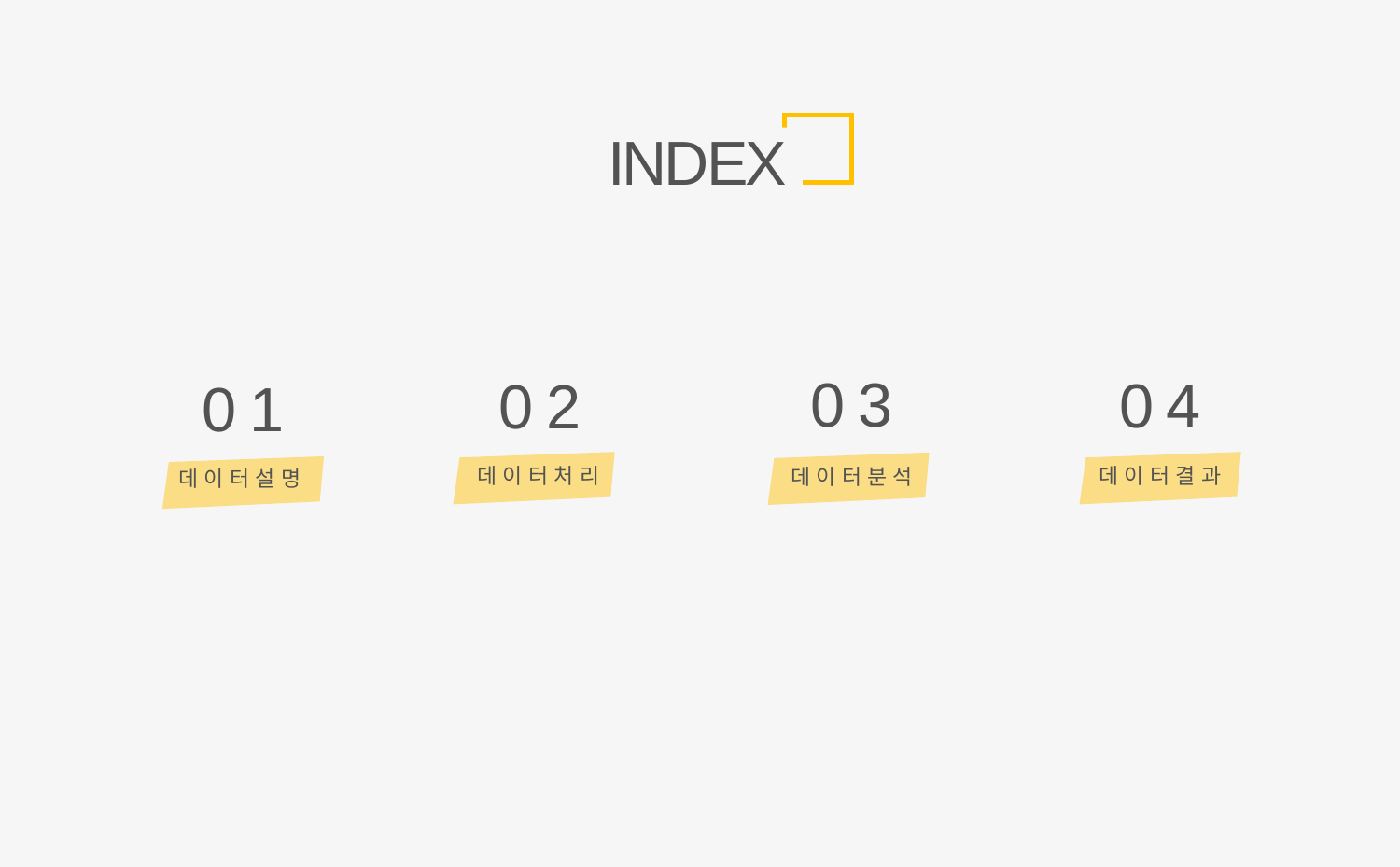

INDEX

03

데이터분석
04

데이터결과
02

데이터처리
01

데이터설명